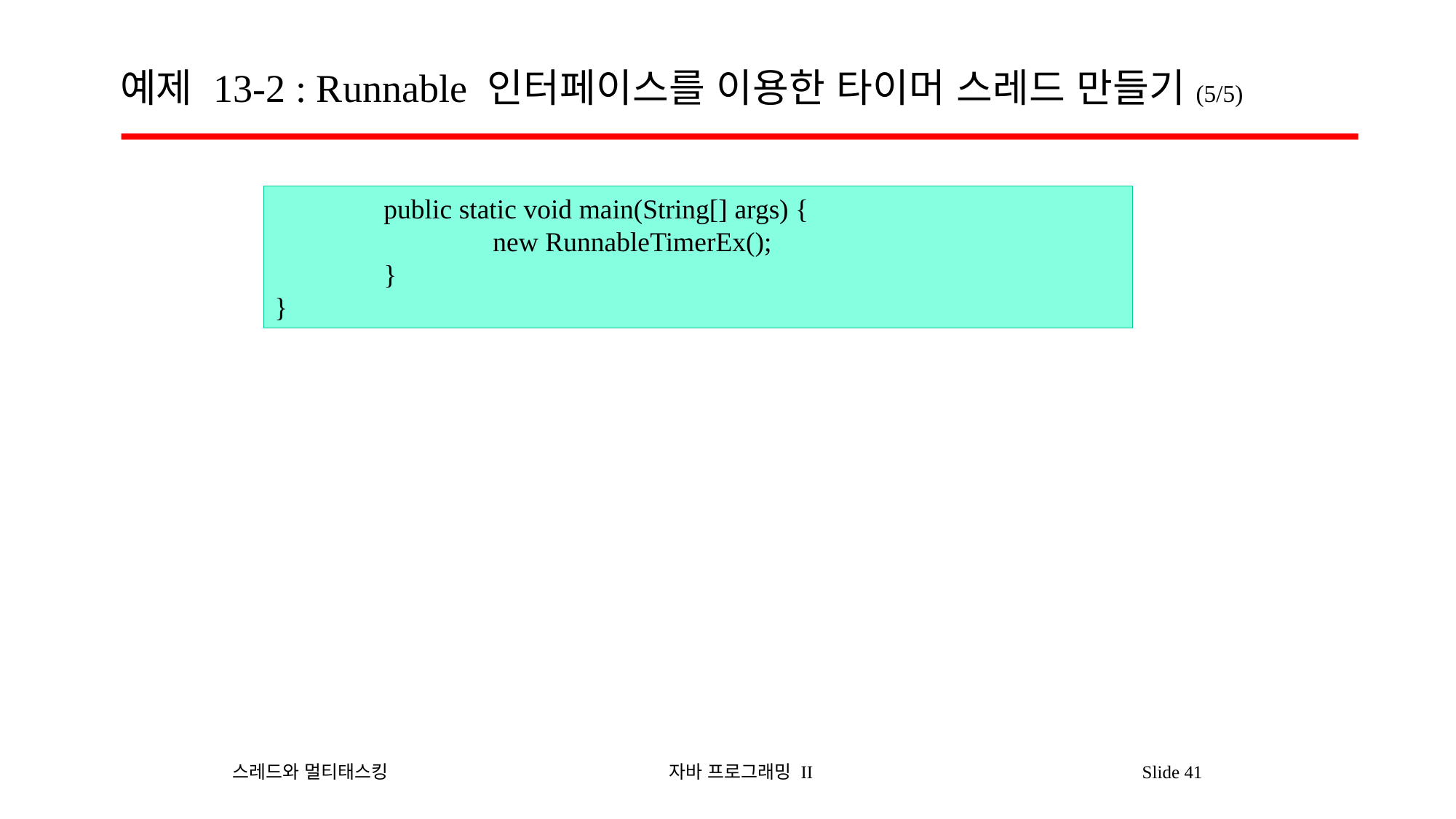

# 예제 13-2 : Runnable 인터페이스를 이용한 타이머 스레드 만들기(5/5)
	public static void main(String[] args) {
		new RunnableTimerEx();
	}
}